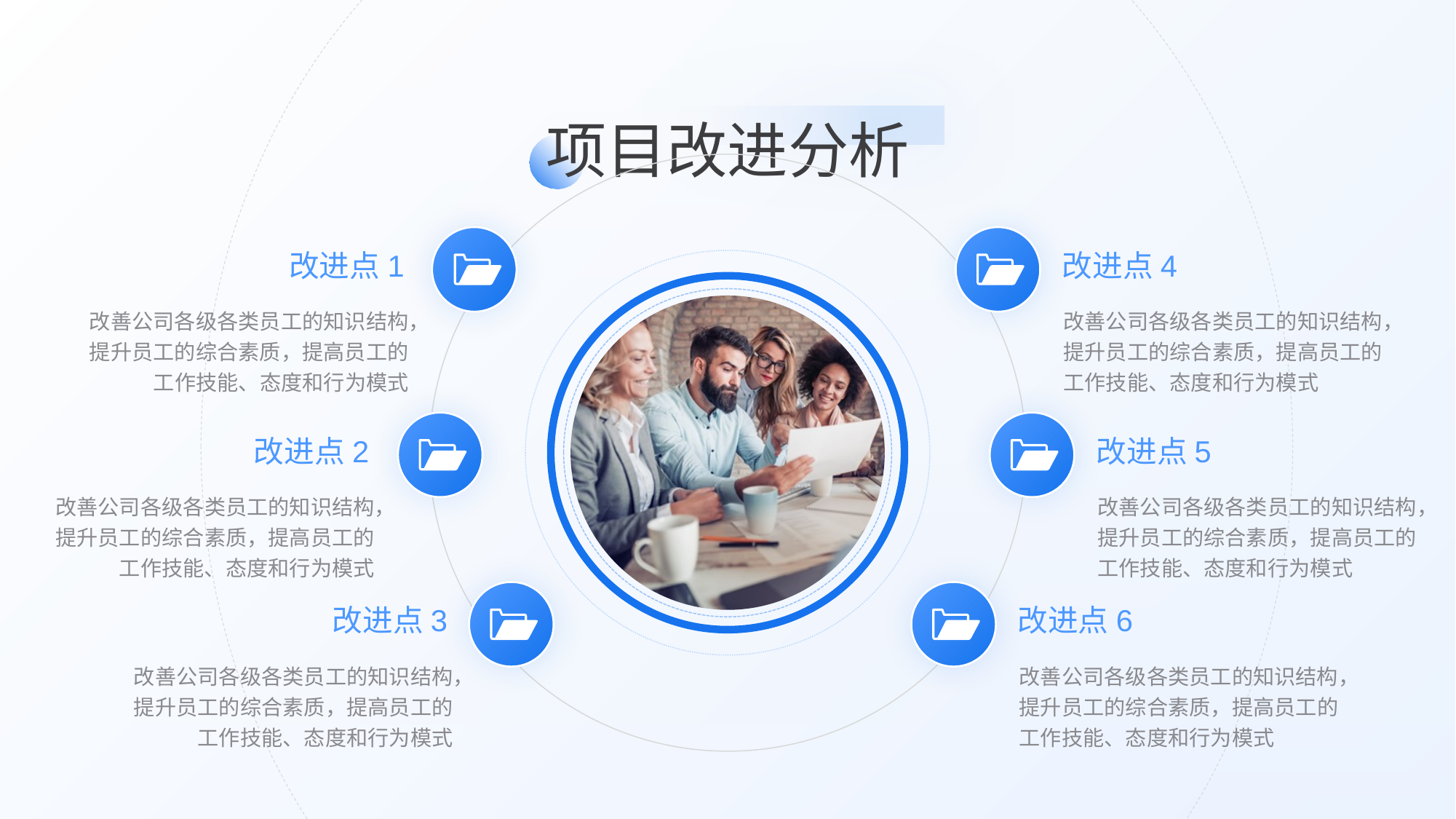

项目改进分析

改进点1
改进点4

改善公司各级各类员工的知识结构，提升员工的综合素质，提高员工的工作技能、态度和行为模式
改善公司各级各类员工的知识结构，提升员工的综合素质，提高员工的工作技能、态度和行为模式

改进点2
改进点5
改善公司各级各类员工的知识结构，提升员工的综合素质，提高员工的工作技能、态度和行为模式
改善公司各级各类员工的知识结构，提升员工的综合素质，提高员工的工作技能、态度和行为模式

改进点3
改进点6
改善公司各级各类员工的知识结构，提升员工的综合素质，提高员工的工作技能、态度和行为模式
改善公司各级各类员工的知识结构，提升员工的综合素质，提高员工的工作技能、态度和行为模式